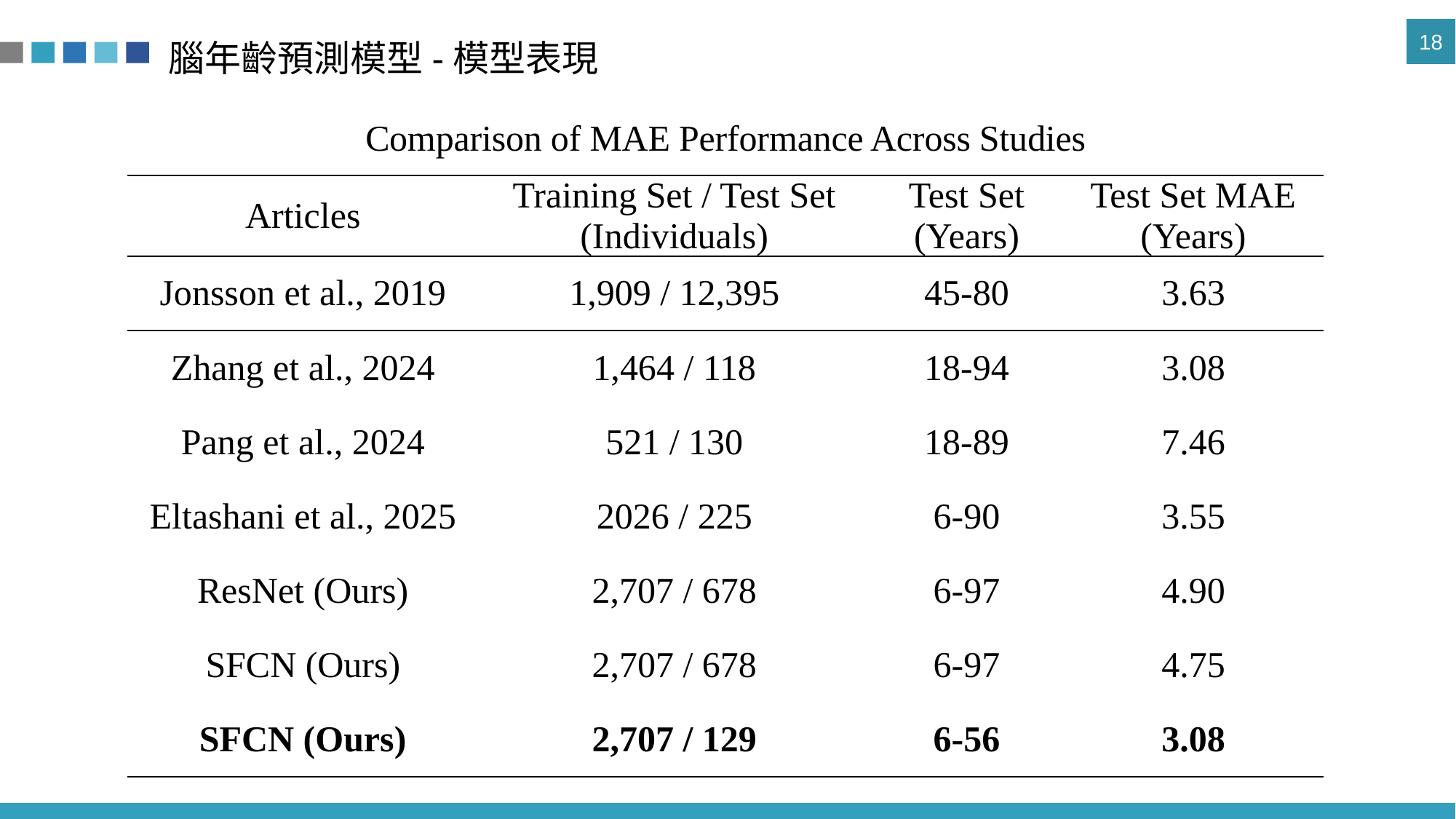

# 腦年齡預測模型-模型表現
| Comparison of MAE Performance Across Studies |  |  |  |
| --- | --- | --- | --- |
| Articles | Training Set / Test Set (Individuals) | Test Set (Years) | Test Set MAE (Years) |
| Jonsson et al., 2019 | 1,909 / 12,395 | 45-80 | 3.63 |
| Zhang et al., 2024 | 1,464 / 118 | 18-94 | 3.08 |
| Pang et al., 2024 | 521 / 130 | 18-89 | 7.46 |
| Eltashani et al., 2025 | 2026 / 225 | 6-90 | 3.55 |
| ResNet (Ours) | 2,707 / 678 | 6-97 | 4.90 |
| SFCN (Ours) | 2,707 / 678 | 6-97 | 4.75 |
| SFCN (Ours) | 2,707 / 129 | 6-56 | 3.08 |